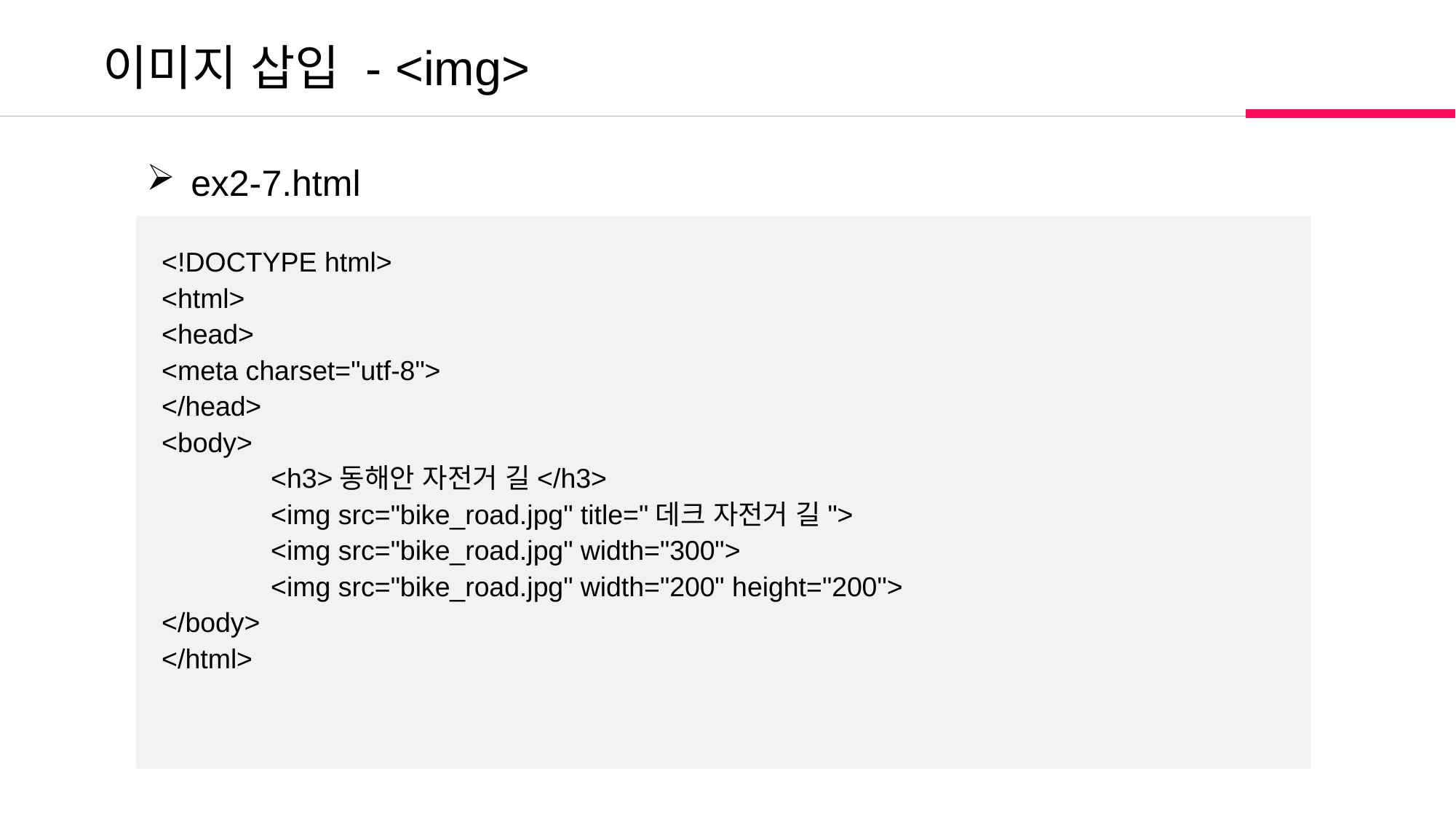

이미지 삽입 - <img>

 ex2-7.html
<!DOCTYPE html>
<html>
<head>
<meta charset="utf-8">
</head>
<body>
	<h3>동해안 자전거 길</h3>
	<img src="bike_road.jpg" title="데크 자전거 길">
	<img src="bike_road.jpg" width="300">
	<img src="bike_road.jpg" width="200" height="200">
</body>
</html>